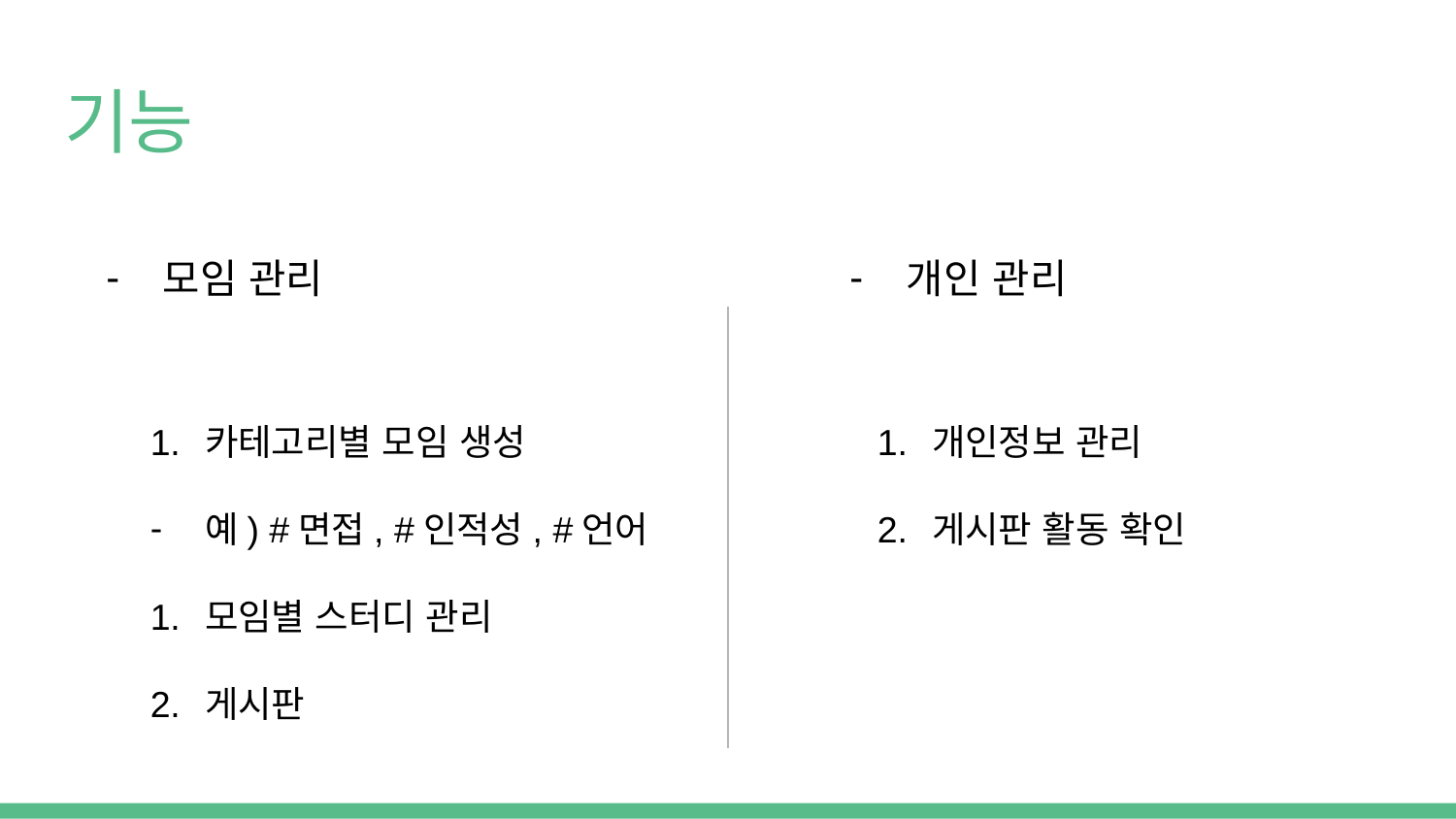

# 기능
모임 관리
개인 관리
카테고리별 모임 생성
예) #면접, #인적성, #언어
모임별 스터디 관리
게시판
개인정보 관리
게시판 활동 확인